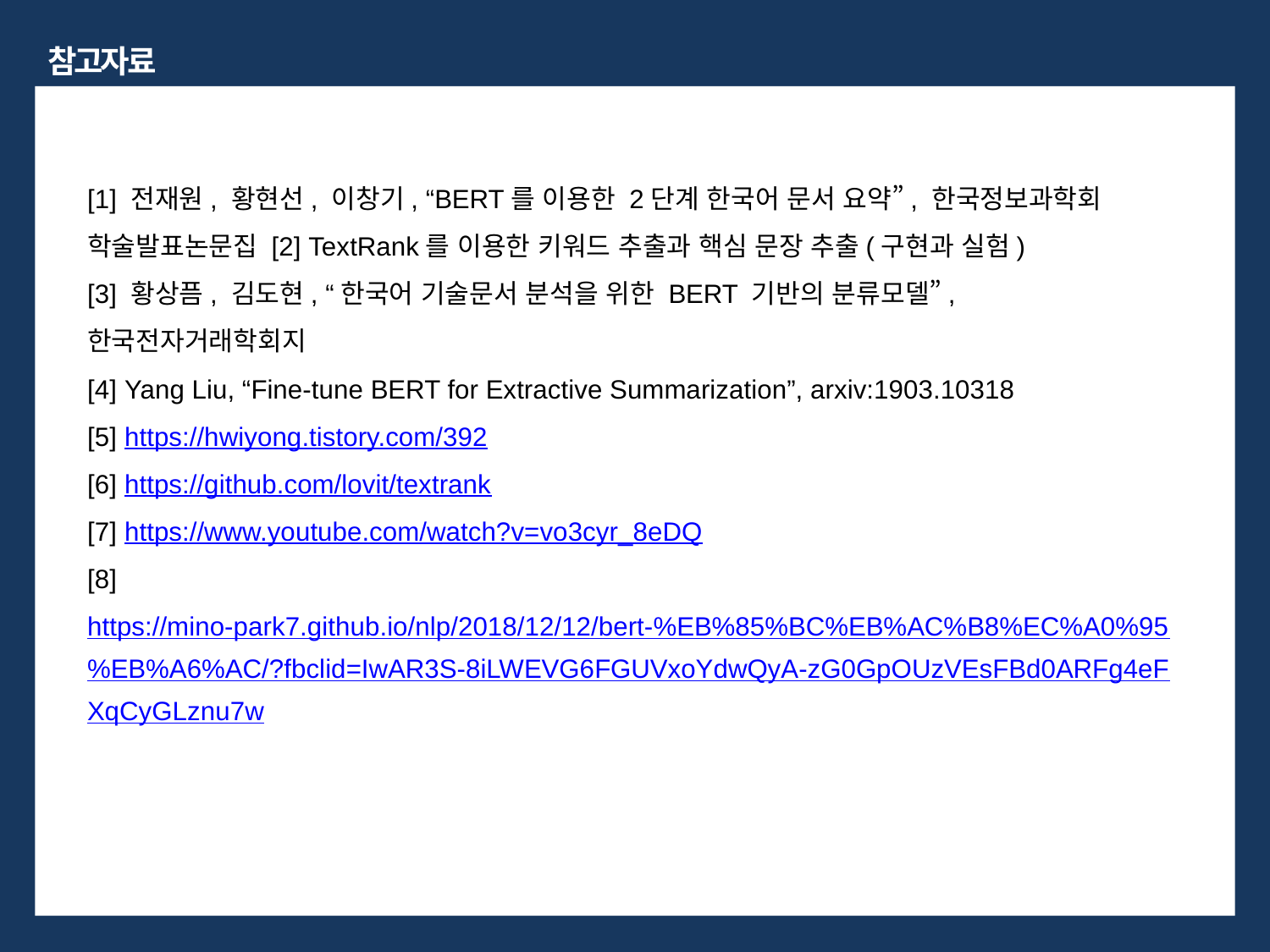

참고자료

[1] 전재원, 황현선, 이창기, “BERT를 이용한 2단계 한국어 문서 요약”, 한국정보과학회 학술발표논문집 [2] TextRank를 이용한 키워드 추출과 핵심 문장 추출(구현과 실험)
[3] 황상픔, 김도현, “한국어 기술문서 분석을 위한 BERT 기반의 분류모델”, 한국전자거래학회지
[4] Yang Liu, “Fine-tune BERT for Extractive Summarization”, arxiv:1903.10318
[5] https://hwiyong.tistory.com/392
[6] https://github.com/lovit/textrank
[7] https://www.youtube.com/watch?v=vo3cyr_8eDQ
[8] https://mino-park7.github.io/nlp/2018/12/12/bert-%EB%85%BC%EB%AC%B8%EC%A0%95%EB%A6%AC/?fbclid=IwAR3S-8iLWEVG6FGUVxoYdwQyA-zG0GpOUzVEsFBd0ARFg4eFXqCyGLznu7w